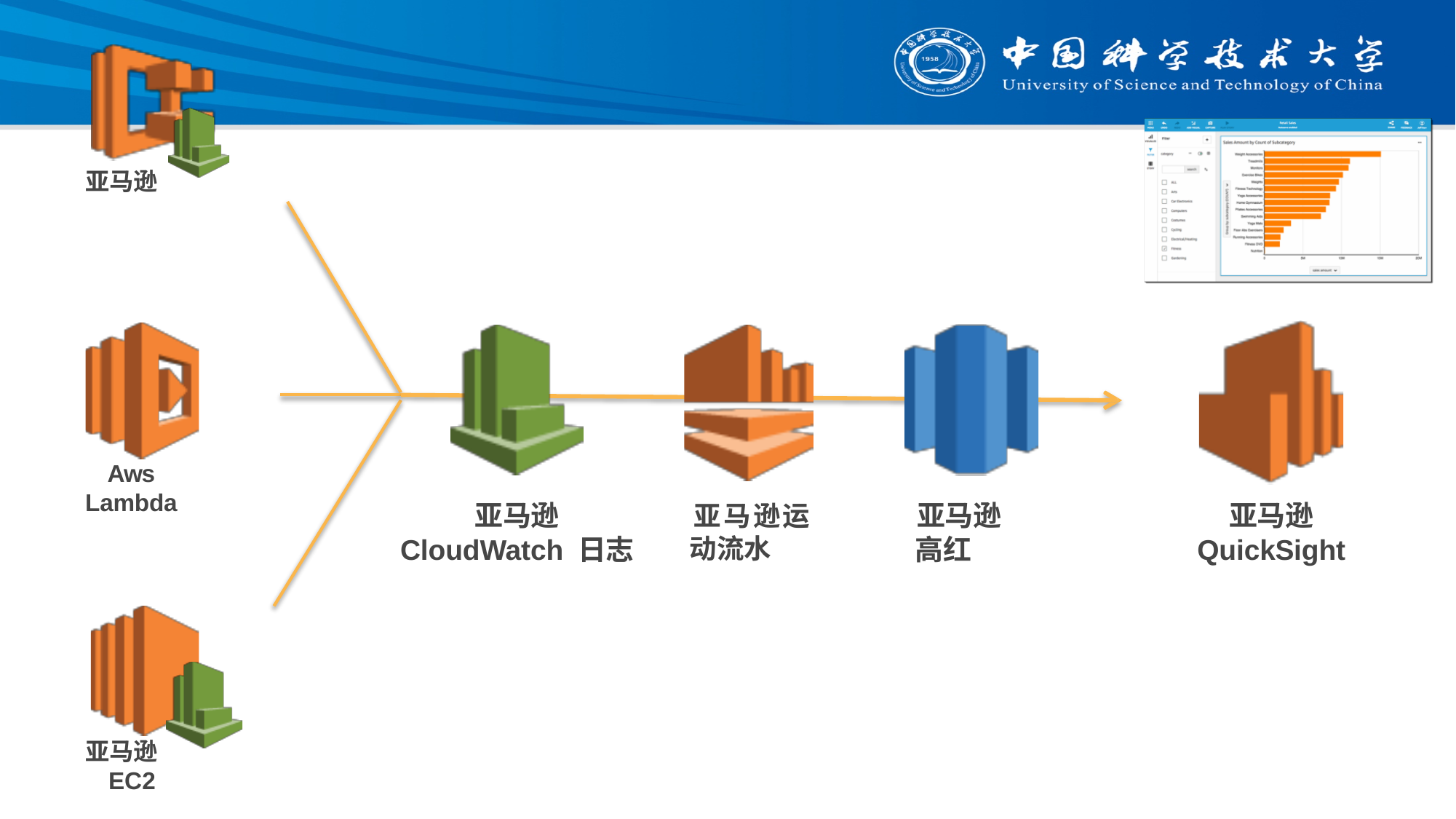

亚马逊

Aws
Lambda
亚马逊
CloudWatch 日志
亚马逊
高红
亚马逊
QuickSight
亚马逊运动流水

亚马逊 EC2